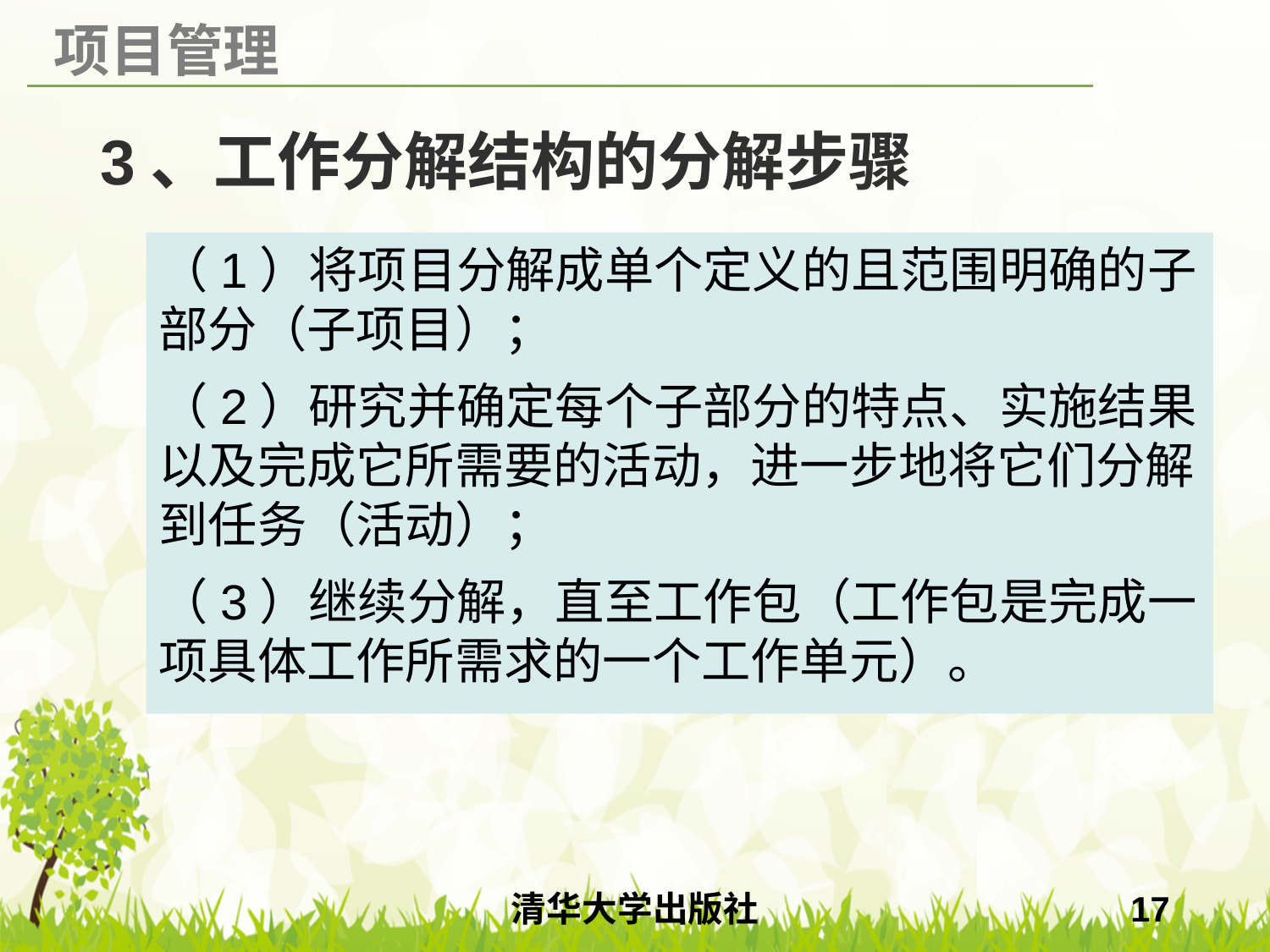

# 3、工作分解结构的分解步骤
（1）将项目分解成单个定义的且范围明确的子部分（子项目）；
（2）研究并确定每个子部分的特点、实施结果以及完成它所需要的活动，进一步地将它们分解到任务（活动）；
（3）继续分解，直至工作包（工作包是完成一项具体工作所需求的一个工作单元）。
清华大学出版社
17